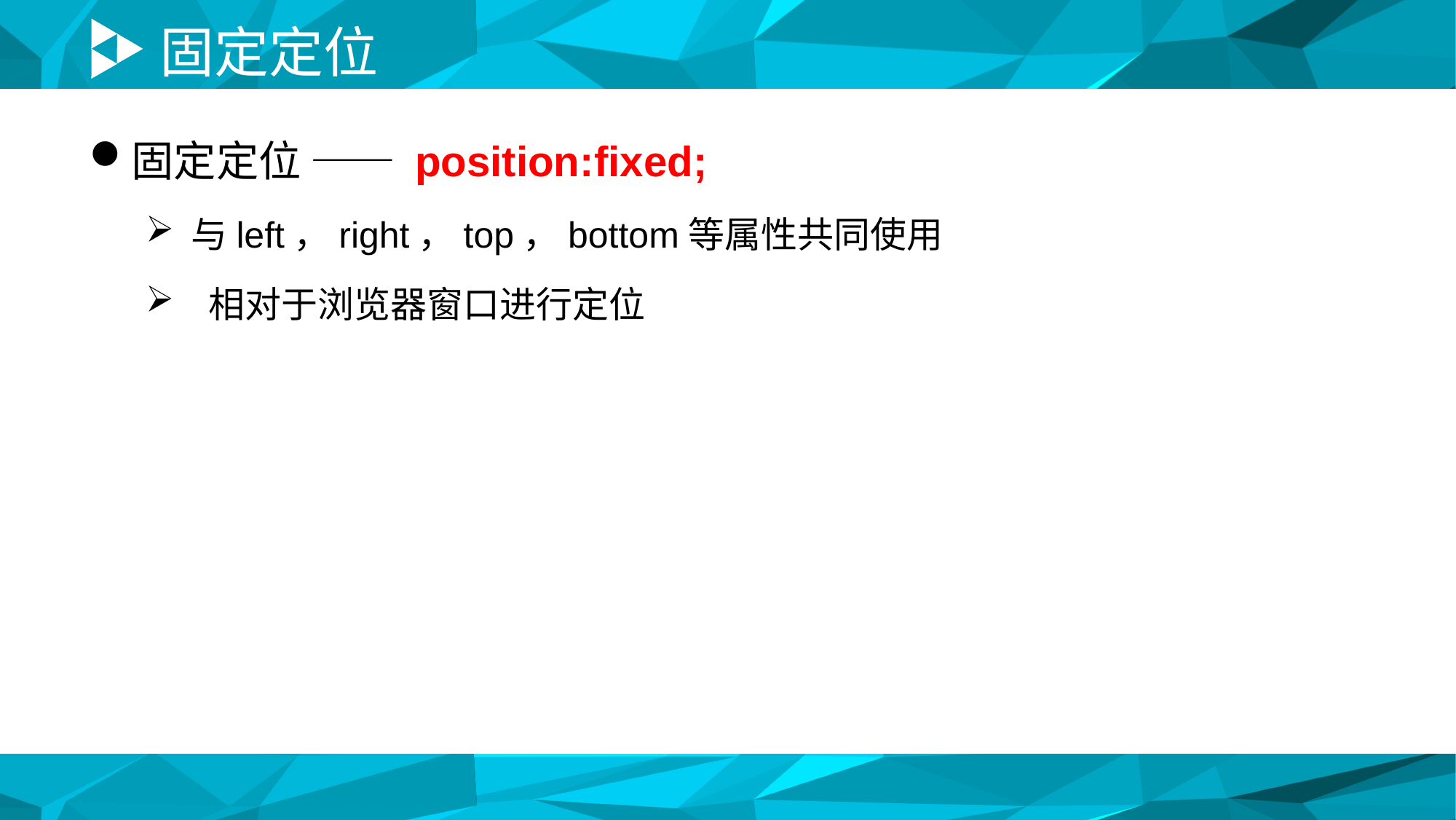

# 固定定位
固定定位 —— position:fixed;
与left，right，top，bottom等属性共同使用
 相对于浏览器窗口进行定位